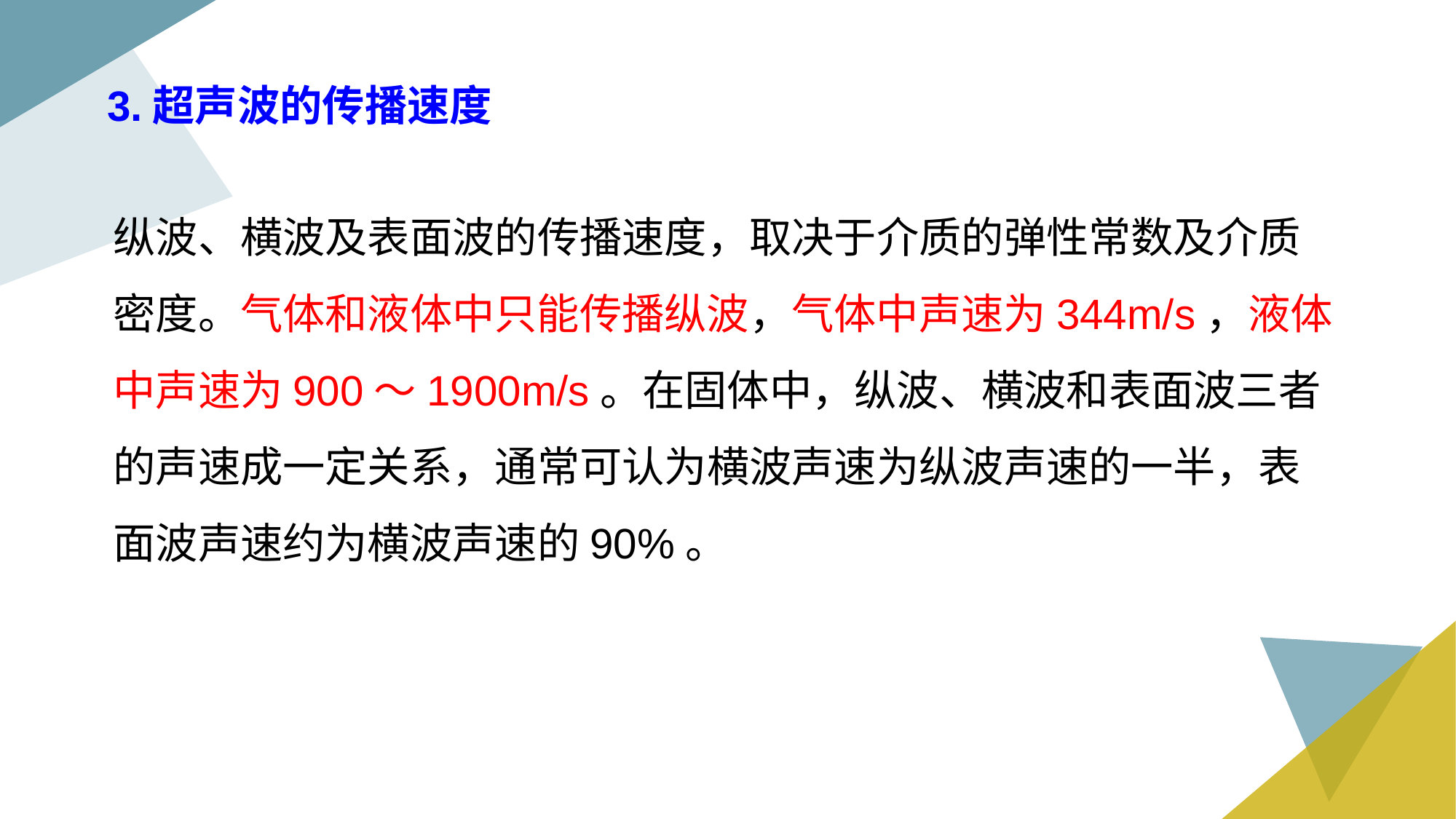

3.超声波的传播速度
纵波、横波及表面波的传播速度，取决于介质的弹性常数及介质密度。气体和液体中只能传播纵波，气体中声速为344m/s，液体中声速为900～1900m/s。在固体中，纵波、横波和表面波三者的声速成一定关系，通常可认为横波声速为纵波声速的一半，表面波声速约为横波声速的90%。